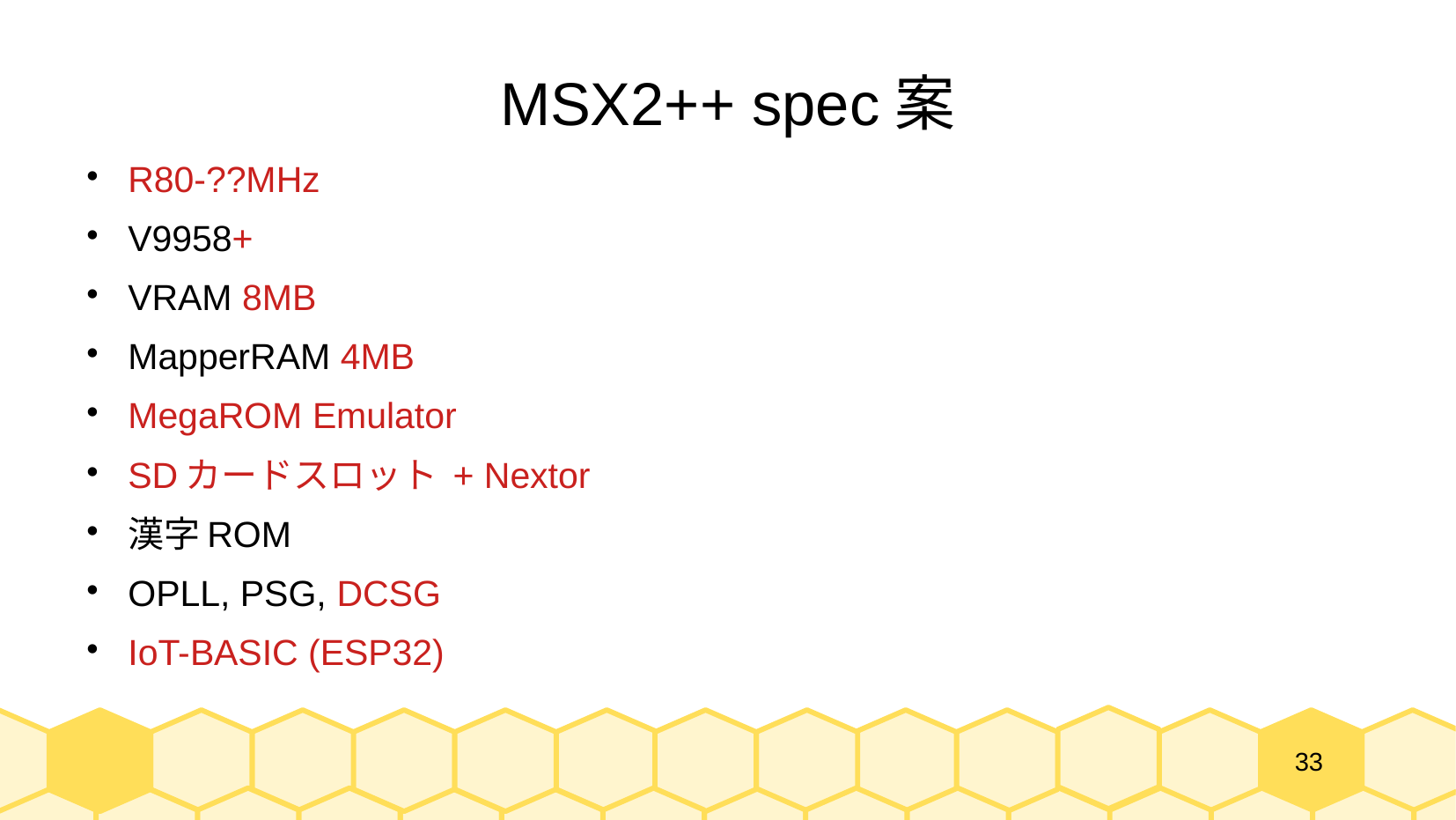

# MSX2++ spec案
R80-??MHz
V9958+
VRAM 8MB
MapperRAM 4MB
MegaROM Emulator
SDカードスロット + Nextor
漢字ROM
OPLL, PSG, DCSG
IoT-BASIC (ESP32)
33